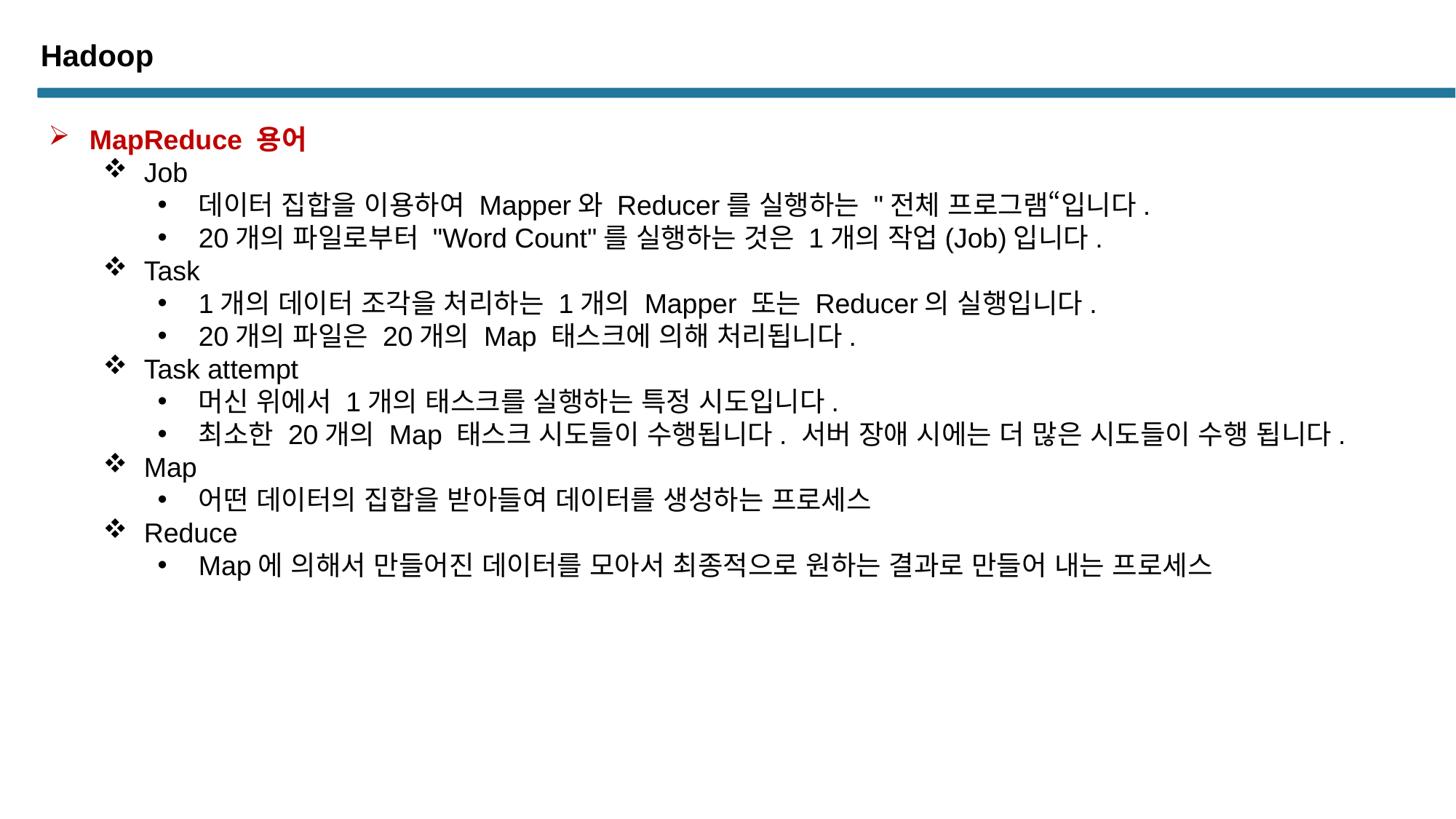

# Hadoop
MapReduce 용어
Job
데이터 집합을 이용하여 Mapper와 Reducer를 실행하는 "전체 프로그램“입니다.
20개의 파일로부터 "Word Count"를 실행하는 것은 1개의 작업(Job)입니다.
Task
1개의 데이터 조각을 처리하는 1개의 Mapper 또는 Reducer의 실행입니다.
20개의 파일은 20개의 Map 태스크에 의해 처리됩니다.
Task attempt
머신 위에서 1개의 태스크를 실행하는 특정 시도입니다.
최소한 20개의 Map 태스크 시도들이 수행됩니다. 서버 장애 시에는 더 많은 시도들이 수행 됩니다.
Map
어떤 데이터의 집합을 받아들여 데이터를 생성하는 프로세스
Reduce
Map에 의해서 만들어진 데이터를 모아서 최종적으로 원하는 결과로 만들어 내는 프로세스